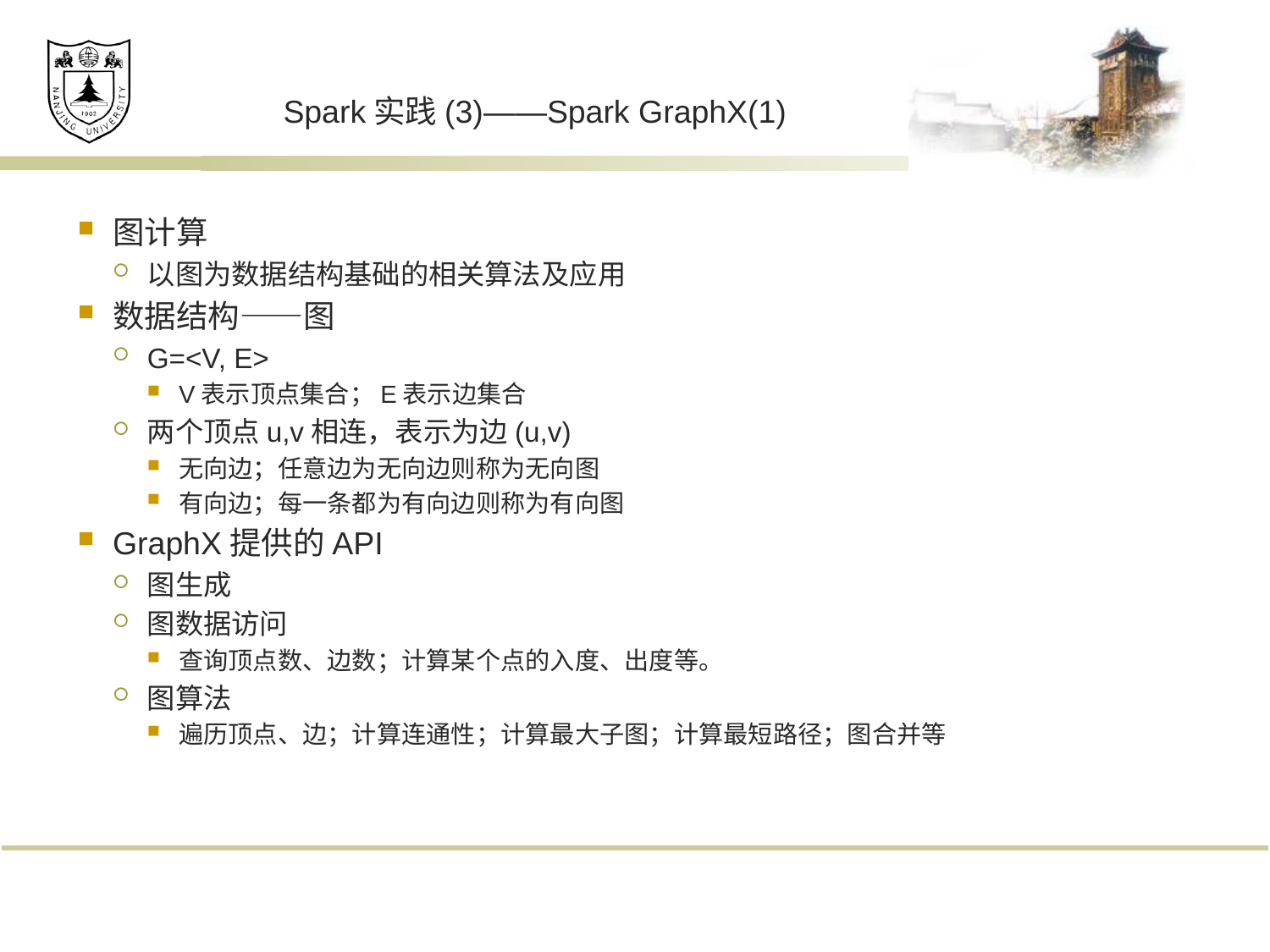

# Spark实践(3)——Spark GraphX(1)
图计算
以图为数据结构基础的相关算法及应用
数据结构——图
G=<V, E>
V表示顶点集合；E表示边集合
两个顶点u,v相连，表示为边(u,v)
无向边；任意边为无向边则称为无向图
有向边；每一条都为有向边则称为有向图
GraphX提供的API
图生成
图数据访问
查询顶点数、边数；计算某个点的入度、出度等。
图算法
遍历顶点、边；计算连通性；计算最大子图；计算最短路径；图合并等